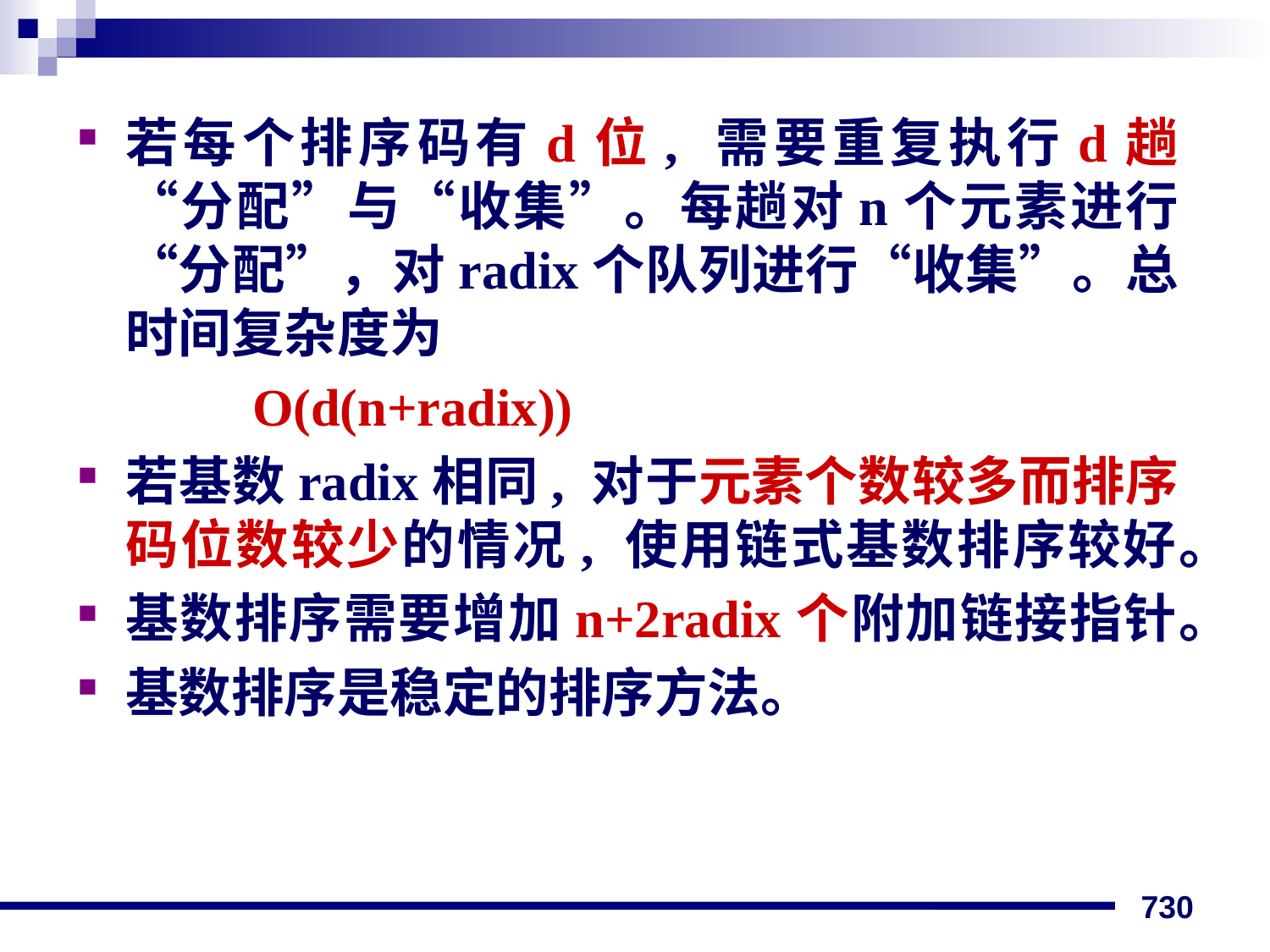

若每个排序码有d位, 需要重复执行d趟“分配”与“收集”。每趟对n个元素进行“分配”，对radix个队列进行“收集”。总时间复杂度为
		O(d(n+radix))
若基数radix相同, 对于元素个数较多而排序码位数较少的情况, 使用链式基数排序较好。
基数排序需要增加n+2radix个附加链接指针。
基数排序是稳定的排序方法。
730